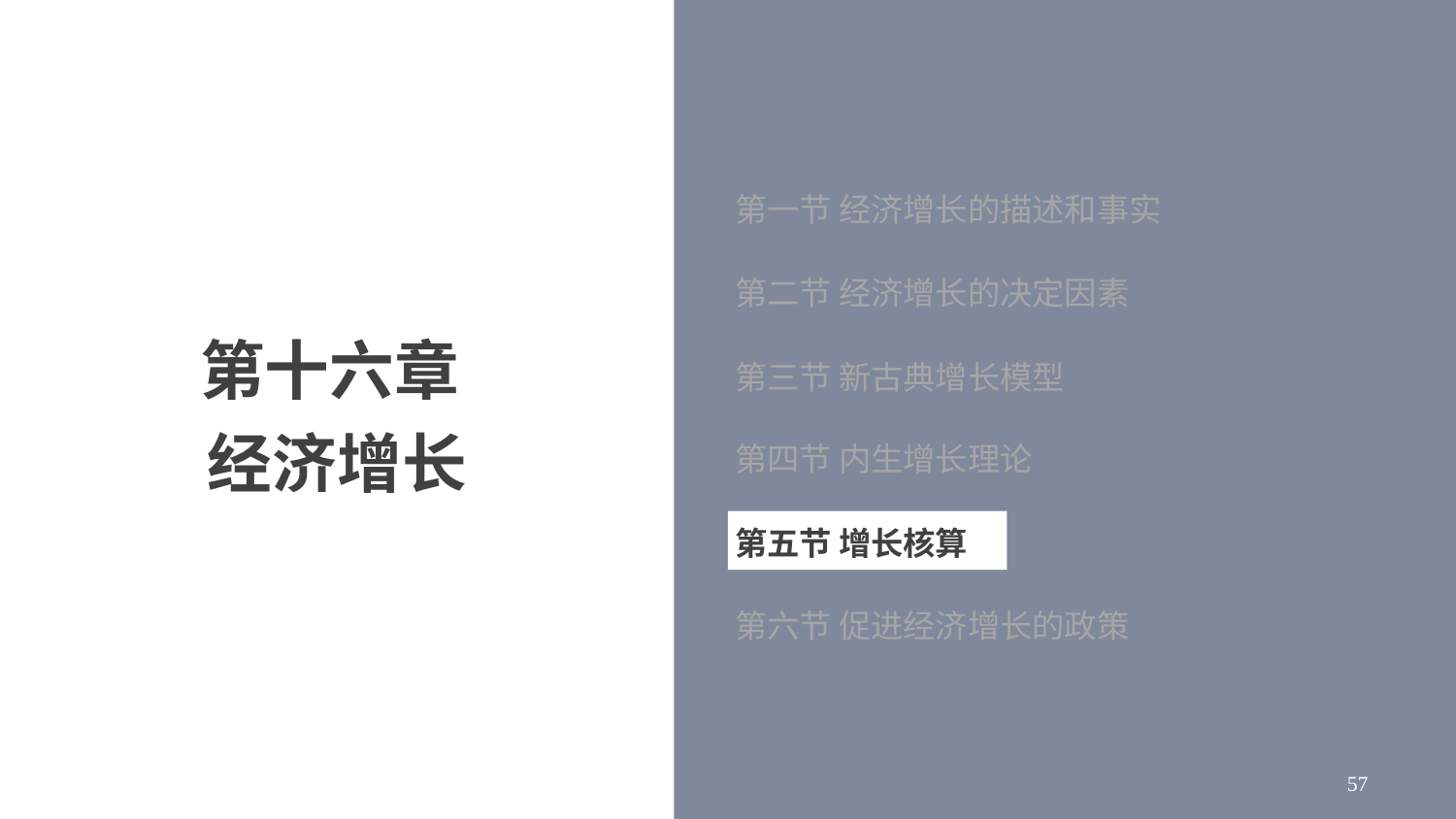

第一节 经济增长的描述和事实
第二节 经济增长的决定因素
# 第十六章 经济增长
第三节 新古典增长模型
第四节 内生增长理论

第五节 增长核算
第六节 促进经济增长的政策

57
57
57
57
57